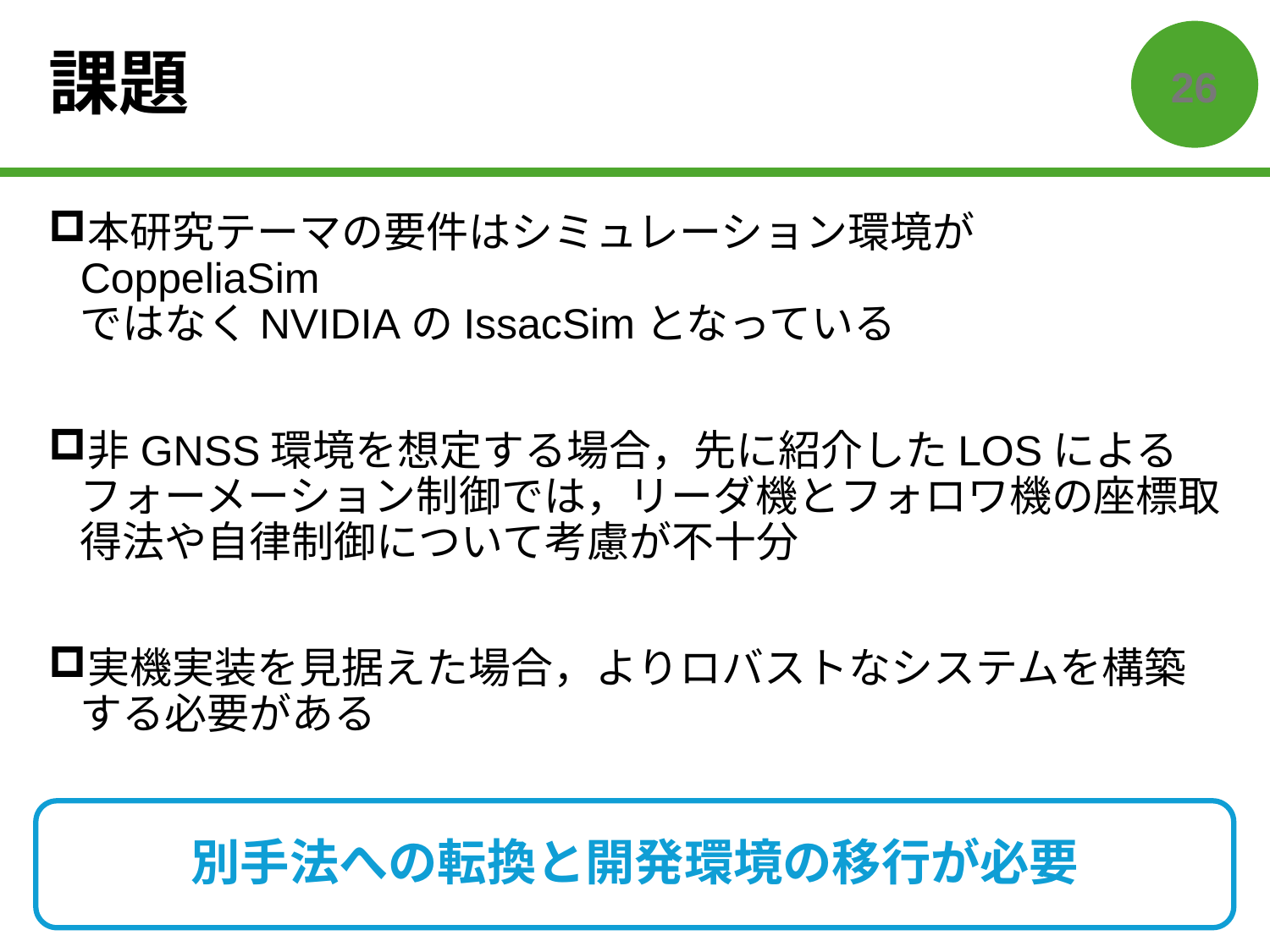

# 課題
26
本研究テーマの要件はシミュレーション環境がCoppeliaSim
ではなくNVIDIAのIssacSimとなっている

非GNSS環境を想定する場合，先に紹介したLOSによる
フォーメーション制御では，リーダ機とフォロワ機の座標取得法や自律制御について考慮が不十分

実機実装を見据えた場合，よりロバストなシステムを構築する必要がある
別手法への転換と開発環境の移行が必要